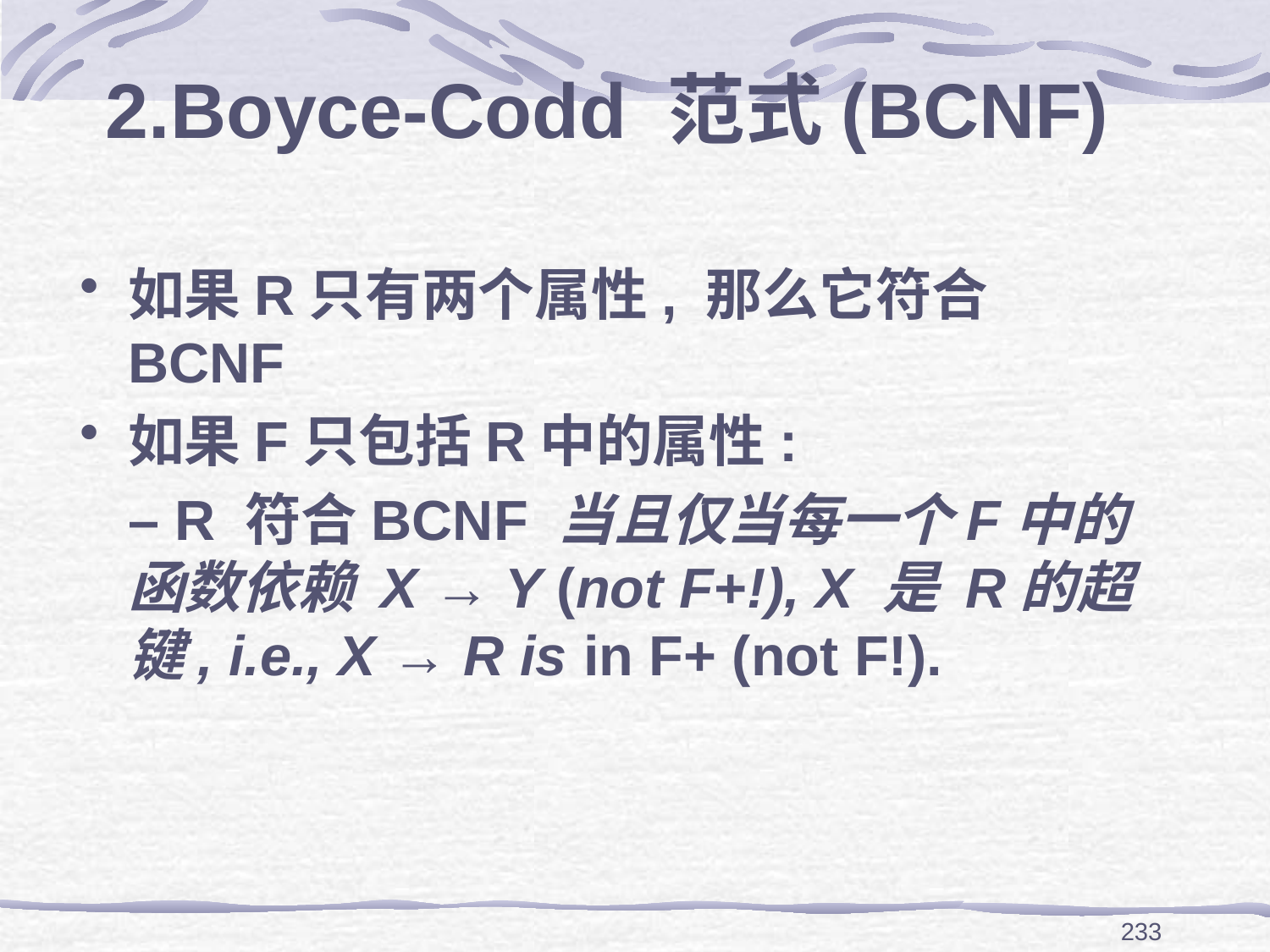

# 2.Boyce-Codd 范式(BCNF)
如果R只有两个属性, 那么它符合BCNF
如果F只包括R中的属性:
	– R 符合BCNF 当且仅当每一个F中的函数依赖 X → Y (not F+!), X 是 R的超键, i.e., X → R is in F+ (not F!).
233